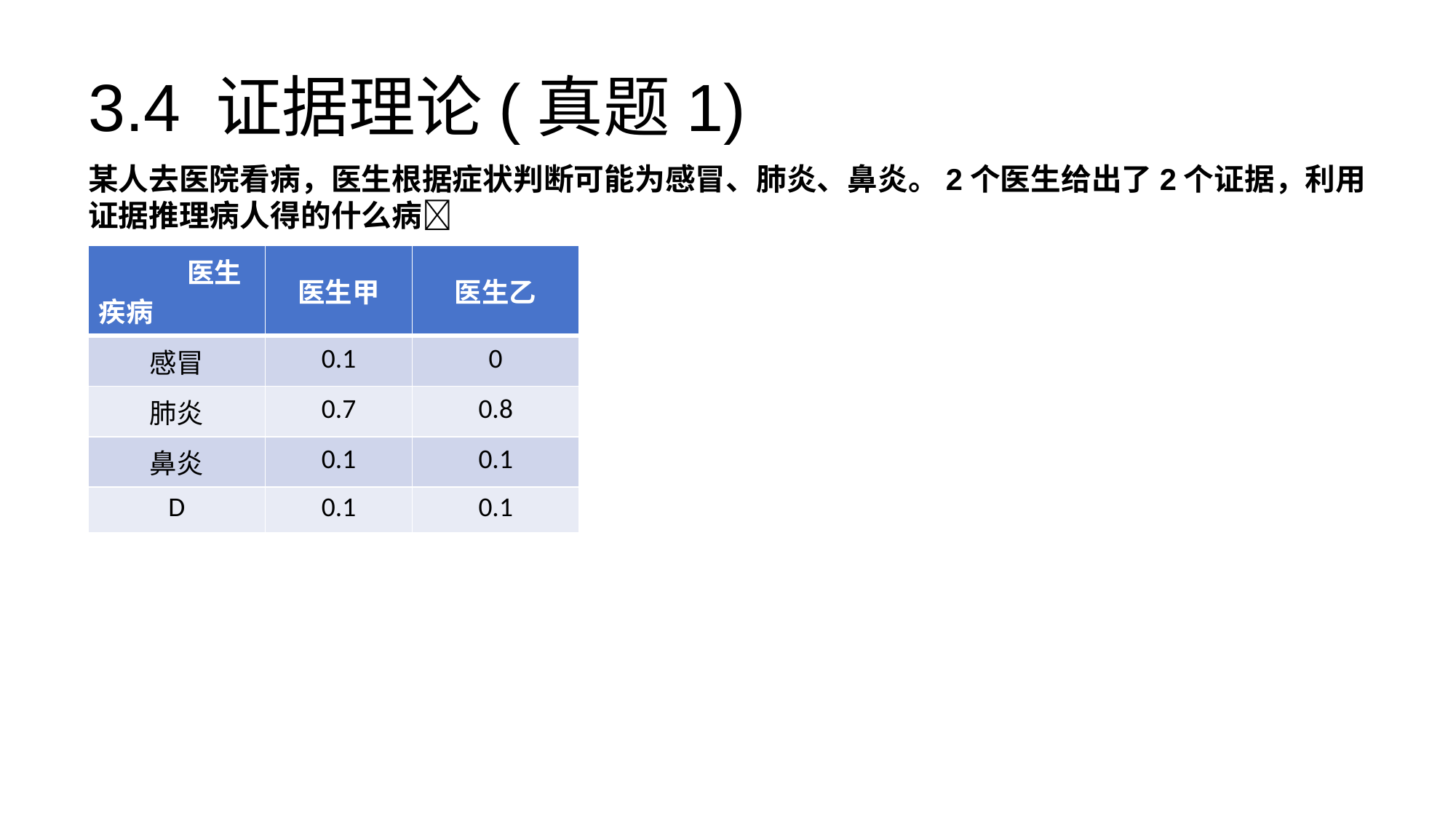

# 3.4 证据理论(真题1)
某人去医院看病，医生根据症状判断可能为感冒、肺炎、鼻炎。2个医生给出了2个证据，利用证据推理病人得的什么病🦠

| 医生 疾病 | 医生甲 | 医生乙 |
| --- | --- | --- |
| 感冒 | 0.1 | 0 |
| 肺炎 | 0.7 | 0.8 |
| 鼻炎 | 0.1 | 0.1 |
| D | 0.1 | 0.1 |